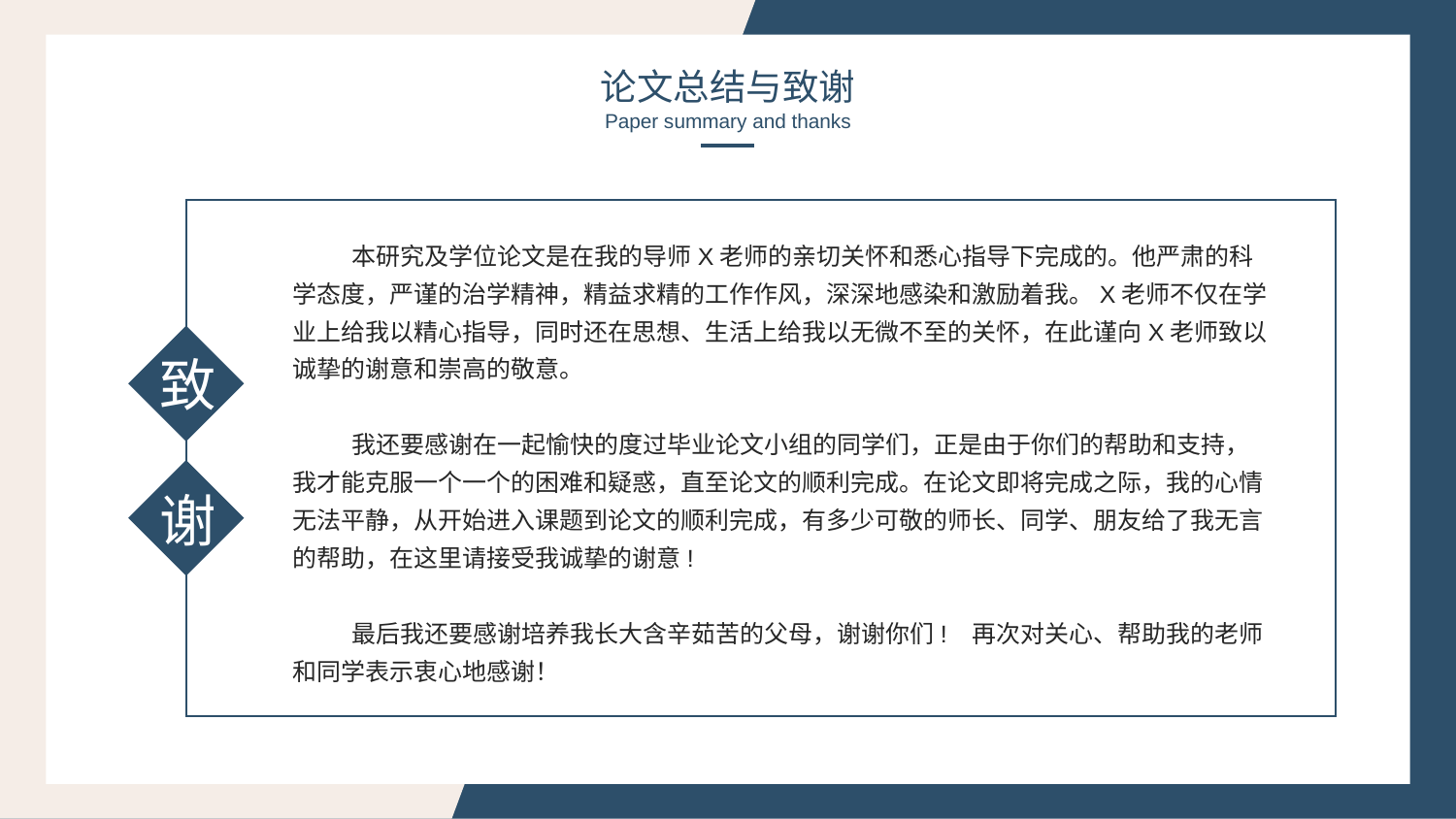

论文总结与致谢
Paper summary and thanks

          本研究及学位论文是在我的导师X老师的亲切关怀和悉心指导下完成的。他严肃的科学态度，严谨的治学精神，精益求精的工作作风，深深地感染和激励着我。X老师不仅在学业上给我以精心指导，同时还在思想、生活上给我以无微不至的关怀，在此谨向X老师致以诚挚的谢意和崇高的敬意。

          我还要感谢在一起愉快的度过毕业论文小组的同学们，正是由于你们的帮助和支持，我才能克服一个一个的困难和疑惑，直至论文的顺利完成。在论文即将完成之际，我的心情无法平静，从开始进入课题到论文的顺利完成，有多少可敬的师长、同学、朋友给了我无言的帮助，在这里请接受我诚挚的谢意!

          最后我还要感谢培养我长大含辛茹苦的父母，谢谢你们!  再次对关心、帮助我的老师和同学表示衷心地感谢！

致

谢